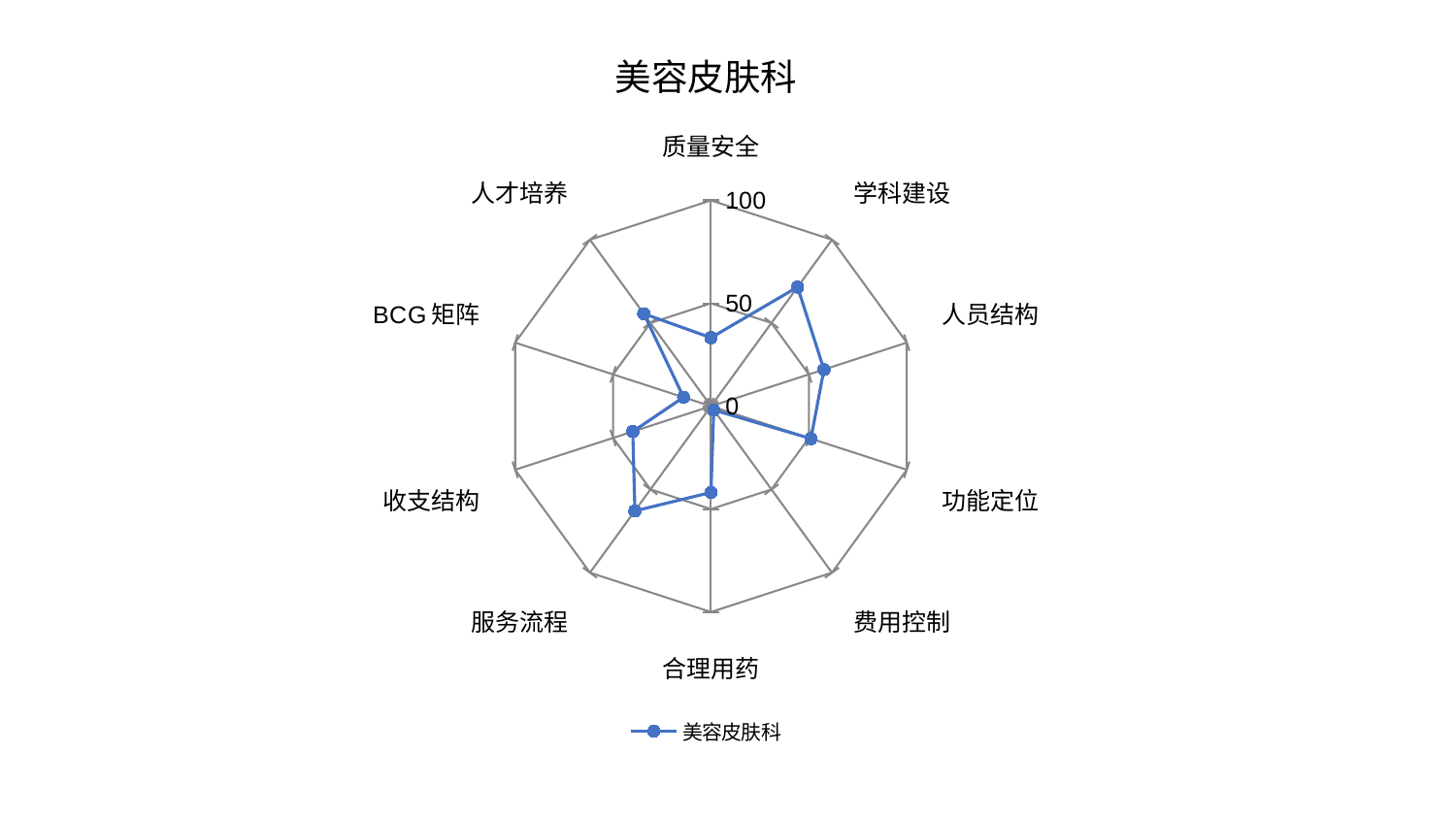

### Chart: 美容皮肤科

| Category | 美容皮肤科 |
|---|---|
| 质量安全 | 33.272623017705726 |
| 学科建设 | 71.56933408587862 |
| 人员结构 | 57.71448945231059 |
| 功能定位 | 51.05512837706424 |
| 费用控制 | 2.3092782701105774 |
| 合理用药 | 41.90292481113024 |
| 服务流程 | 62.88771649621147 |
| 收支结构 | 39.94106802908416 |
| BCG矩阵 | 13.995482421896437 |
| 人才培养 | 55.553874082807134 |
113